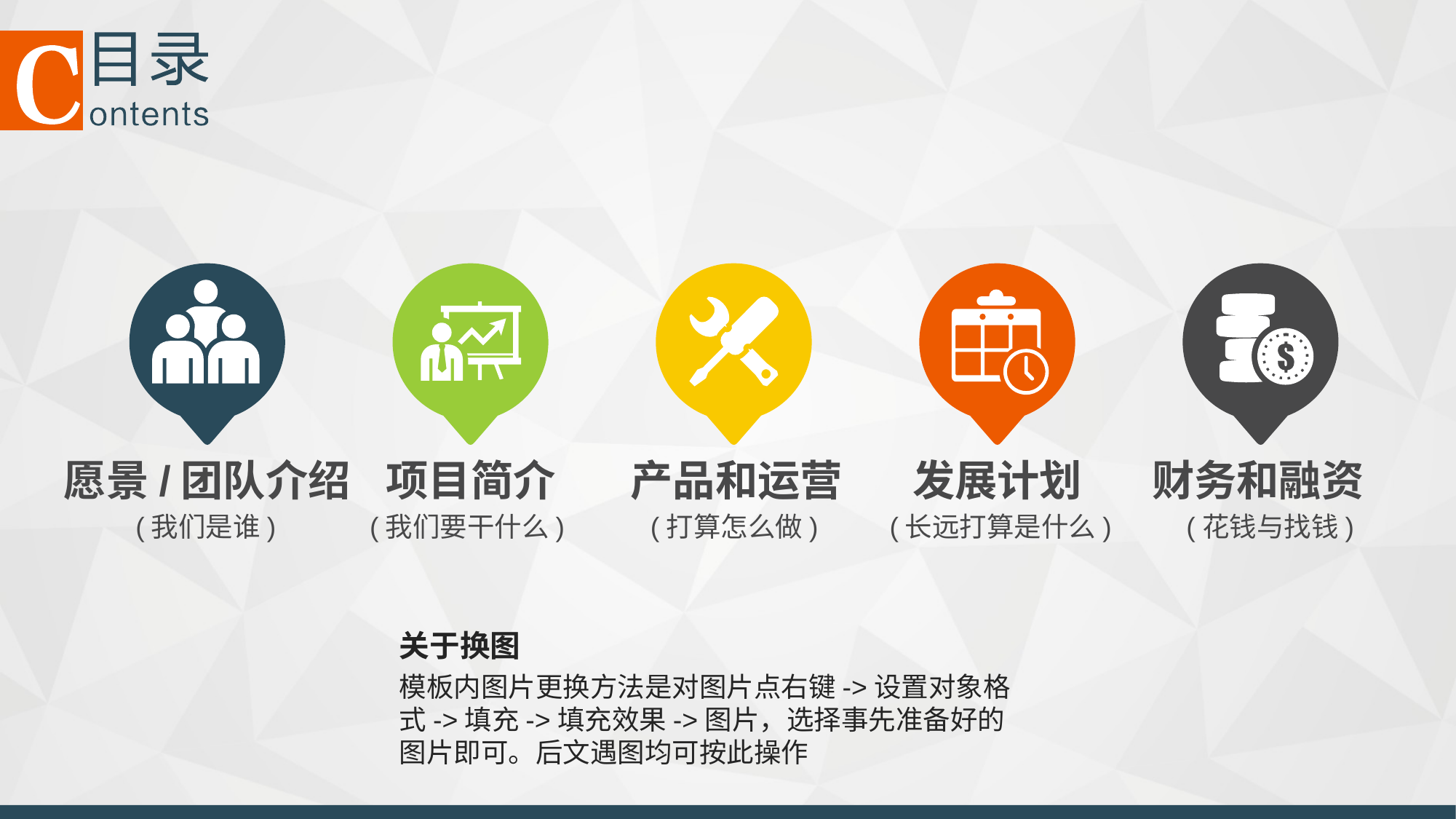

愿景/团队介绍
项目简介
产品和运营
发展计划
财务和融资
(我们是谁)
(我们要干什么)
(打算怎么做)
(长远打算是什么)
(花钱与找钱)
关于换图
模板内图片更换方法是对图片点右键->设置对象格式->填充->填充效果->图片，选择事先准备好的图片即可。后文遇图均可按此操作